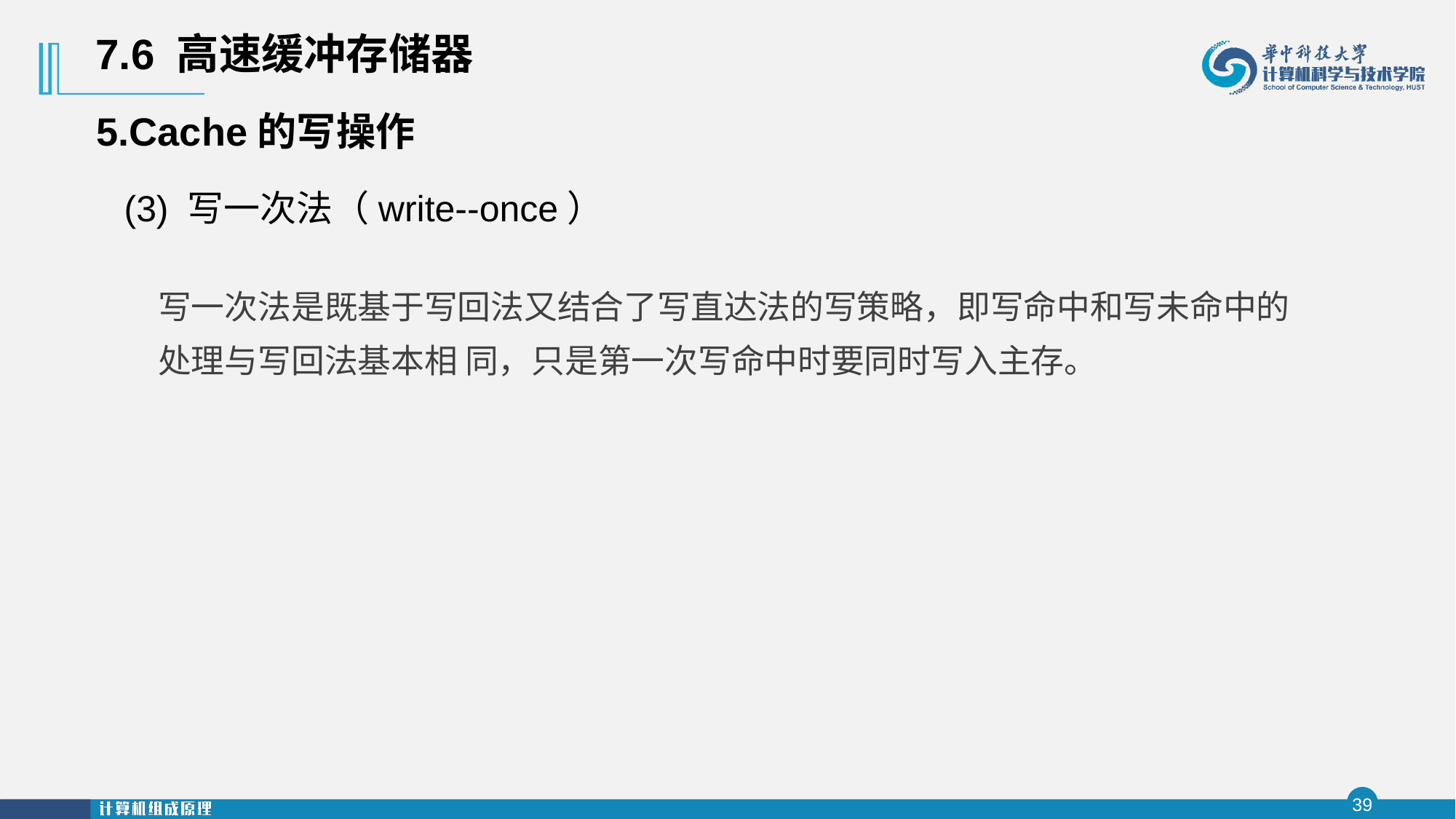

7.6 高速缓冲存储器
5.Cache的写操作
(3) 写一次法（write--once）
写一次法是既基于写回法又结合了写直达法的写策略，即写命中和写未命中的处理与写回法基本相 同，只是第一次写命中时要同时写入主存。